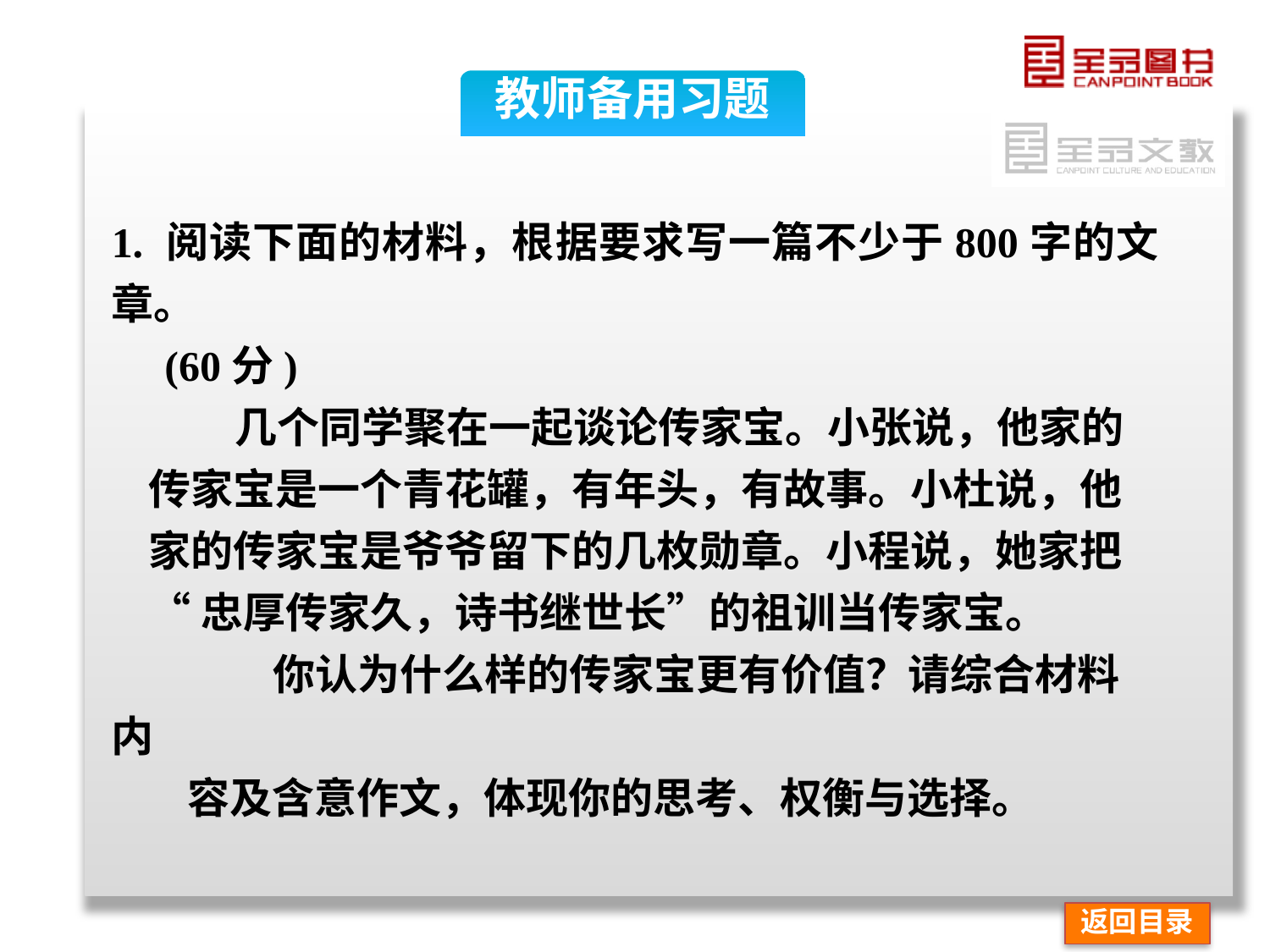

教师备用习题
1. 阅读下面的材料，根据要求写一篇不少于800字的文章。
     (60分)
        几个同学聚在一起谈论传家宝。小张说，他家的
传家宝是一个青花罐，有年头，有故事。小杜说，他
家的传家宝是爷爷留下的几枚勋章。小程说，她家把
“忠厚传家久，诗书继世长”的祖训当传家宝。
            你认为什么样的传家宝更有价值？请综合材料内
   容及含意作文，体现你的思考、权衡与选择。
返回目录